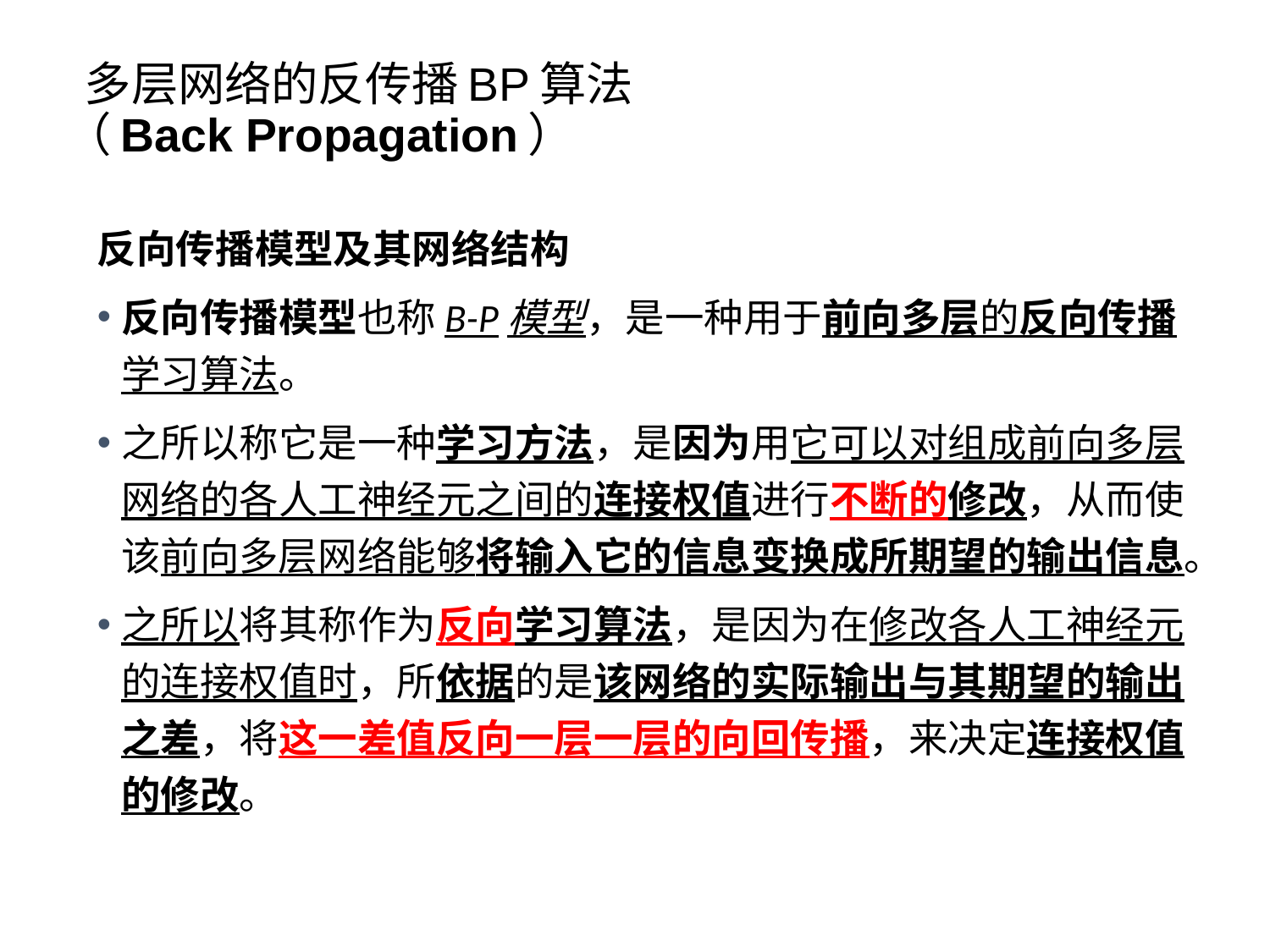

# 多层网络的反传播BP算法 （Back Propagation）
反向传播模型及其网络结构
反向传播模型也称B-P模型，是一种用于前向多层的反向传播学习算法。
之所以称它是一种学习方法，是因为用它可以对组成前向多层网络的各人工神经元之间的连接权值进行不断的修改，从而使该前向多层网络能够将输入它的信息变换成所期望的输出信息。
之所以将其称作为反向学习算法，是因为在修改各人工神经元的连接权值时，所依据的是该网络的实际输出与其期望的输出之差，将这一差值反向一层一层的向回传播，来决定连接权值的修改。